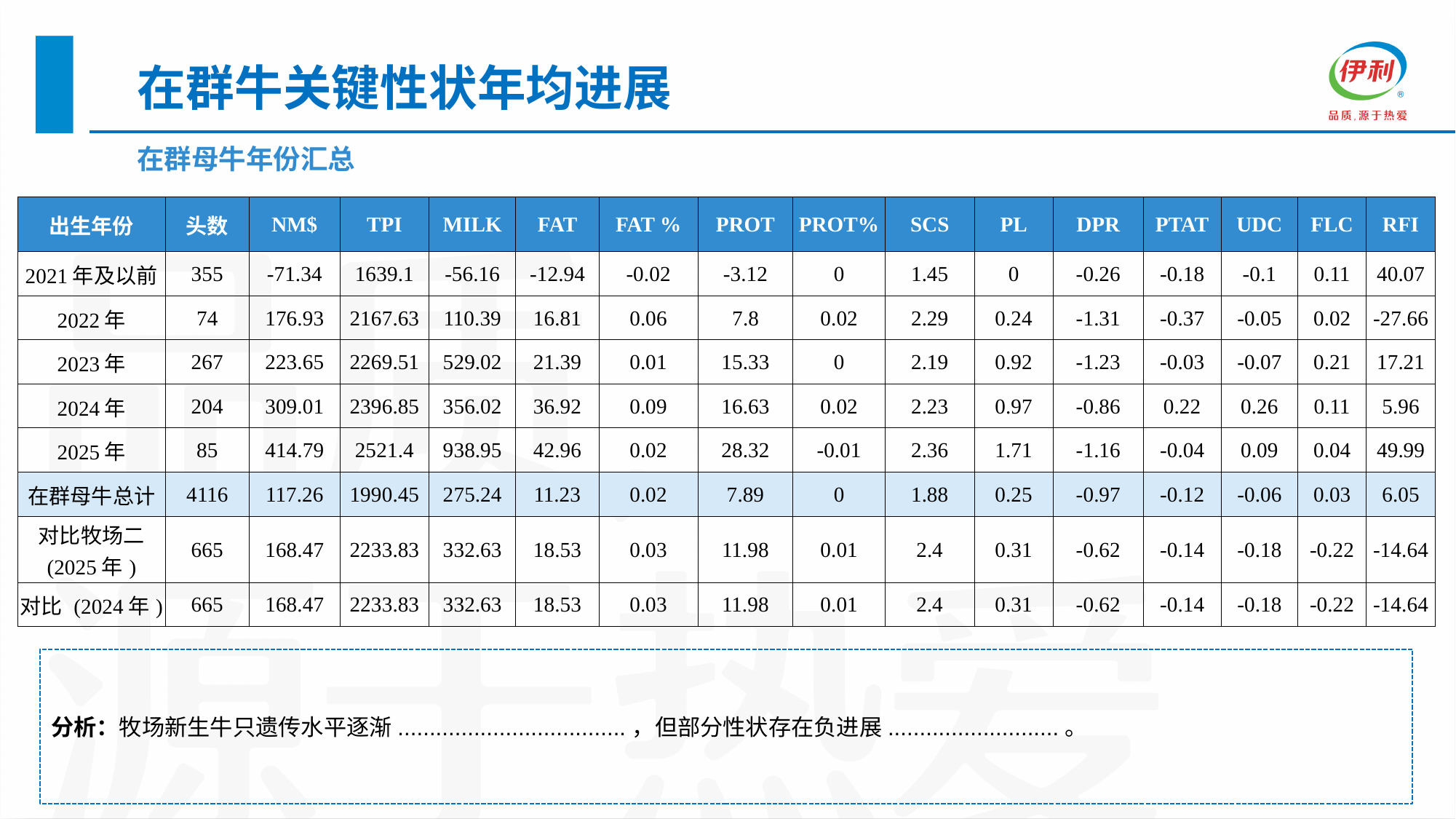

在群牛关键性状年均进展
在群母牛年份汇总
| 出生年份 | 头数 | NM$ | TPI | MILK | FAT | FAT % | PROT | PROT% | SCS | PL | DPR | PTAT | UDC | FLC | RFI |
| --- | --- | --- | --- | --- | --- | --- | --- | --- | --- | --- | --- | --- | --- | --- | --- |
| 2021年及以前 | 355 | -71.34 | 1639.1 | -56.16 | -12.94 | -0.02 | -3.12 | 0 | 1.45 | 0 | -0.26 | -0.18 | -0.1 | 0.11 | 40.07 |
| 2022年 | 74 | 176.93 | 2167.63 | 110.39 | 16.81 | 0.06 | 7.8 | 0.02 | 2.29 | 0.24 | -1.31 | -0.37 | -0.05 | 0.02 | -27.66 |
| 2023年 | 267 | 223.65 | 2269.51 | 529.02 | 21.39 | 0.01 | 15.33 | 0 | 2.19 | 0.92 | -1.23 | -0.03 | -0.07 | 0.21 | 17.21 |
| 2024年 | 204 | 309.01 | 2396.85 | 356.02 | 36.92 | 0.09 | 16.63 | 0.02 | 2.23 | 0.97 | -0.86 | 0.22 | 0.26 | 0.11 | 5.96 |
| 2025年 | 85 | 414.79 | 2521.4 | 938.95 | 42.96 | 0.02 | 28.32 | -0.01 | 2.36 | 1.71 | -1.16 | -0.04 | 0.09 | 0.04 | 49.99 |
| 在群母牛总计 | 4116 | 117.26 | 1990.45 | 275.24 | 11.23 | 0.02 | 7.89 | 0 | 1.88 | 0.25 | -0.97 | -0.12 | -0.06 | 0.03 | 6.05 |
| 对比牧场二 (2025年) | 665 | 168.47 | 2233.83 | 332.63 | 18.53 | 0.03 | 11.98 | 0.01 | 2.4 | 0.31 | -0.62 | -0.14 | -0.18 | -0.22 | -14.64 |
| 对比 (2024年) | 665 | 168.47 | 2233.83 | 332.63 | 18.53 | 0.03 | 11.98 | 0.01 | 2.4 | 0.31 | -0.62 | -0.14 | -0.18 | -0.22 | -14.64 |
分析：牧场新生牛只遗传水平逐渐....................................，但部分性状存在负进展...........................。